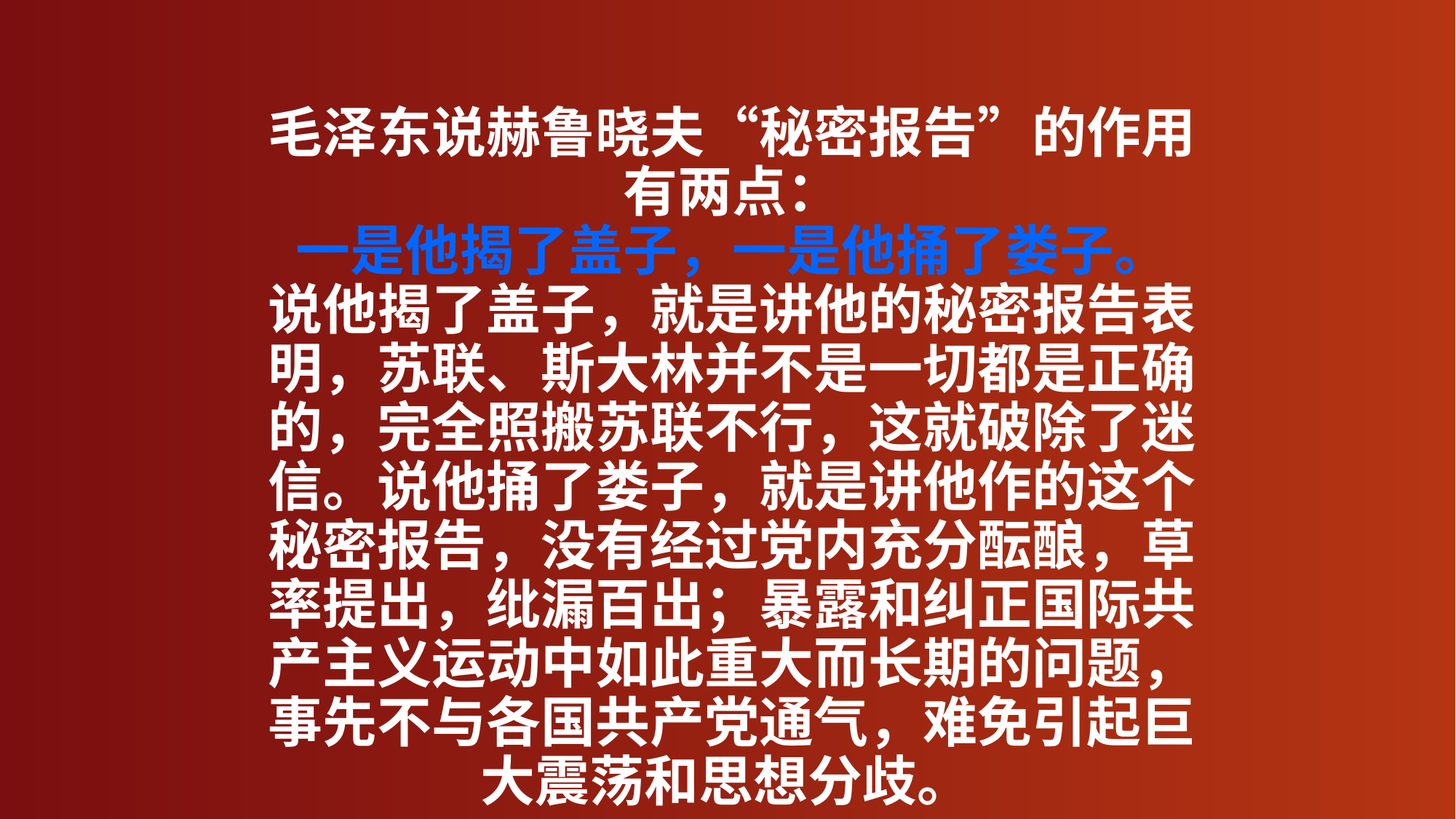

毛泽东说赫鲁晓夫“秘密报告”的作用有两点：
一是他揭了盖子，一是他捅了娄子。
说他揭了盖子，就是讲他的秘密报告表明，苏联、斯大林并不是一切都是正确的，完全照搬苏联不行，这就破除了迷信。说他捅了娄子，就是讲他作的这个秘密报告，没有经过党内充分酝酿，草率提出，纰漏百出；暴露和纠正国际共产主义运动中如此重大而长期的问题，事先不与各国共产党通气，难免引起巨大震荡和思想分歧。